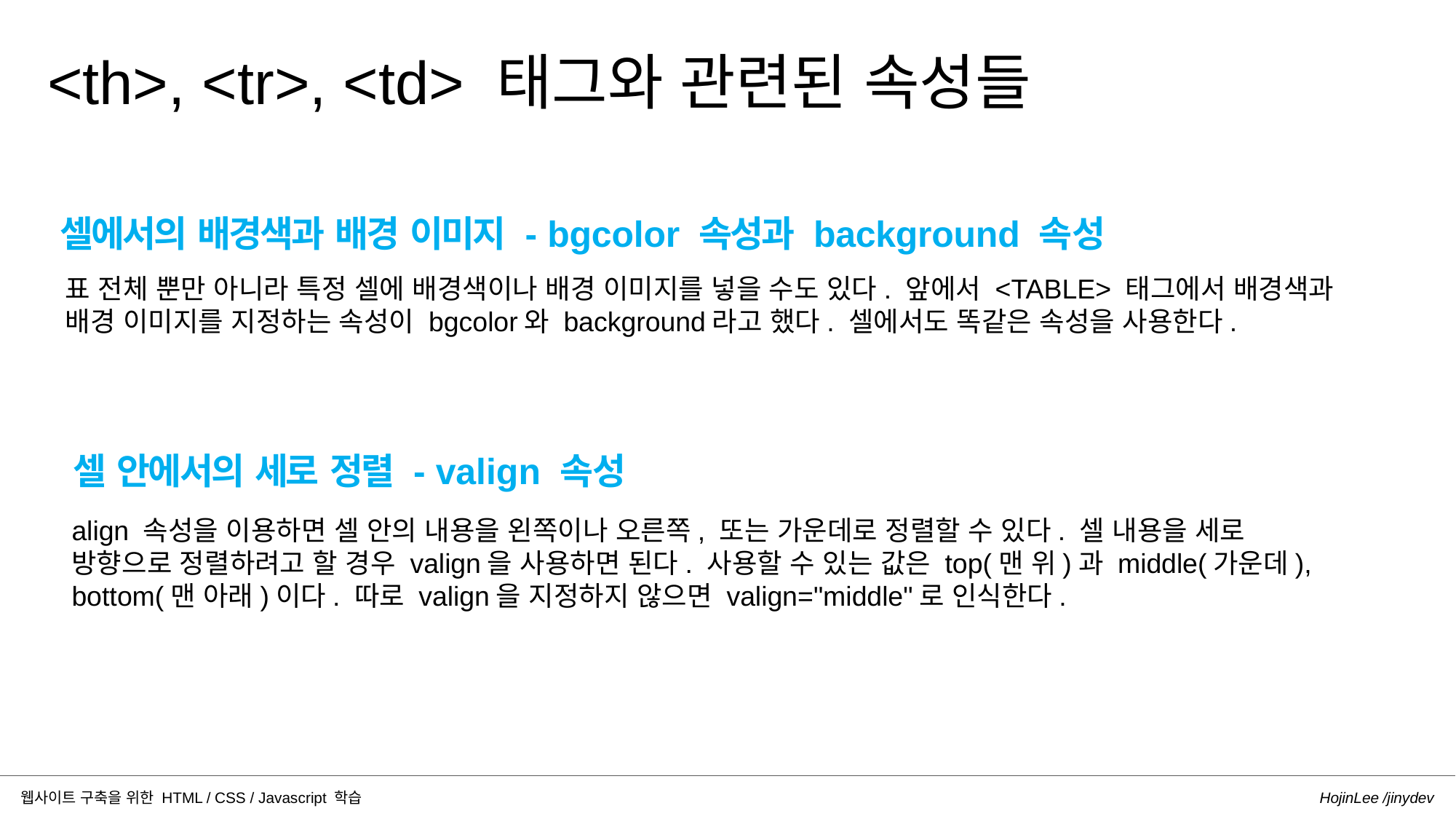

<th>, <tr>, <td> 태그와 관련된 속성들
셀에서의 배경색과 배경 이미지 - bgcolor 속성과 background 속성
표 전체 뿐만 아니라 특정 셀에 배경색이나 배경 이미지를 넣을 수도 있다. 앞에서 <TABLE> 태그에서 배경색과 배경 이미지를 지정하는 속성이 bgcolor와 background라고 했다. 셀에서도 똑같은 속성을 사용한다.
셀 안에서의 세로 정렬 - valign 속성
align 속성을 이용하면 셀 안의 내용을 왼쪽이나 오른쪽, 또는 가운데로 정렬할 수 있다. 셀 내용을 세로 방향으로 정렬하려고 할 경우 valign을 사용하면 된다. 사용할 수 있는 값은 top(맨 위)과 middle(가운데), bottom(맨 아래)이다. 따로 valign을 지정하지 않으면 valign="middle"로 인식한다.
HojinLee /jinydev
웹사이트 구축을 위한 HTML / CSS / Javascript 학습